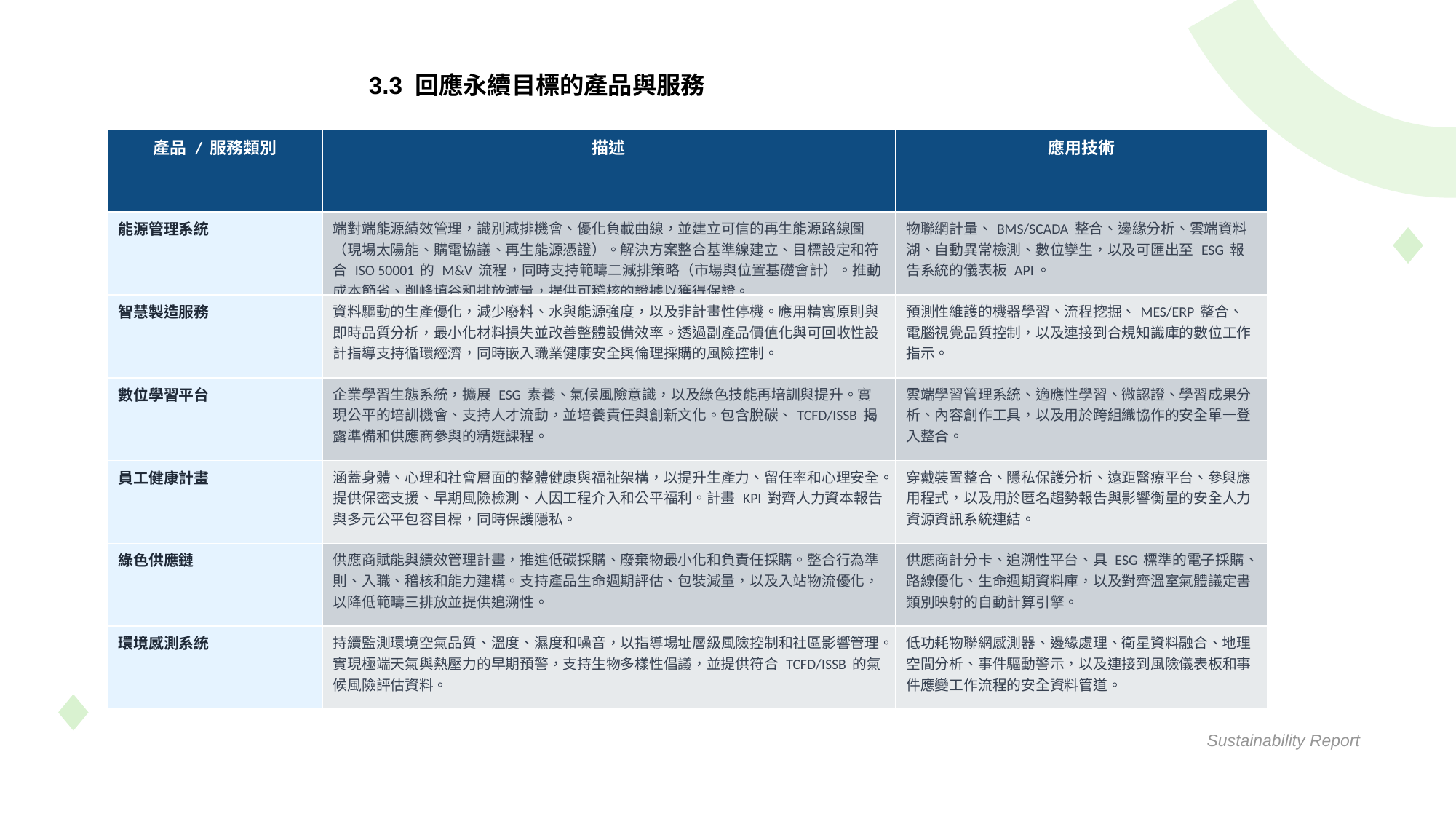

3.3 回應永續目標的產品與服務
| 產品 / 服務類別 | 描述 | 應用技術 |
| --- | --- | --- |
| 能源管理系統 | 端對端能源績效管理，識別減排機會、優化負載曲線，並建立可信的再生能源路線圖（現場太陽能、購電協議、再生能源憑證）。解決方案整合基準線建立、目標設定和符合 ISO 50001 的 M&V 流程，同時支持範疇二減排策略（市場與位置基礎會計）。推動成本節省、削峰填谷和排放減量，提供可稽核的證據以獲得保證。 | 物聯網計量、BMS/SCADA 整合、邊緣分析、雲端資料湖、自動異常檢測、數位孿生，以及可匯出至 ESG 報告系統的儀表板 API。 |
| 智慧製造服務 | 資料驅動的生產優化，減少廢料、水與能源強度，以及非計畫性停機。應用精實原則與即時品質分析，最小化材料損失並改善整體設備效率。透過副產品價值化與可回收性設計指導支持循環經濟，同時嵌入職業健康安全與倫理採購的風險控制。 | 預測性維護的機器學習、流程挖掘、MES/ERP 整合、電腦視覺品質控制，以及連接到合規知識庫的數位工作指示。 |
| 數位學習平台 | 企業學習生態系統，擴展 ESG 素養、氣候風險意識，以及綠色技能再培訓與提升。實現公平的培訓機會、支持人才流動，並培養責任與創新文化。包含脫碳、TCFD/ISSB 揭露準備和供應商參與的精選課程。 | 雲端學習管理系統、適應性學習、微認證、學習成果分析、內容創作工具，以及用於跨組織協作的安全單一登入整合。 |
| 員工健康計畫 | 涵蓋身體、心理和社會層面的整體健康與福祉架構，以提升生產力、留任率和心理安全。提供保密支援、早期風險檢測、人因工程介入和公平福利。計畫 KPI 對齊人力資本報告與多元公平包容目標，同時保護隱私。 | 穿戴裝置整合、隱私保護分析、遠距醫療平台、參與應用程式，以及用於匿名趨勢報告與影響衡量的安全人力資源資訊系統連結。 |
| 綠色供應鏈 | 供應商賦能與績效管理計畫，推進低碳採購、廢棄物最小化和負責任採購。整合行為準則、入職、稽核和能力建構。支持產品生命週期評估、包裝減量，以及入站物流優化，以降低範疇三排放並提供追溯性。 | 供應商計分卡、追溯性平台、具 ESG 標準的電子採購、路線優化、生命週期資料庫，以及對齊溫室氣體議定書類別映射的自動計算引擎。 |
| 環境感測系統 | 持續監測環境空氣品質、溫度、濕度和噪音，以指導場址層級風險控制和社區影響管理。實現極端天氣與熱壓力的早期預警，支持生物多樣性倡議，並提供符合 TCFD/ISSB 的氣候風險評估資料。 | 低功耗物聯網感測器、邊緣處理、衛星資料融合、地理空間分析、事件驅動警示，以及連接到風險儀表板和事件應變工作流程的安全資料管道。 |
Sustainability Report